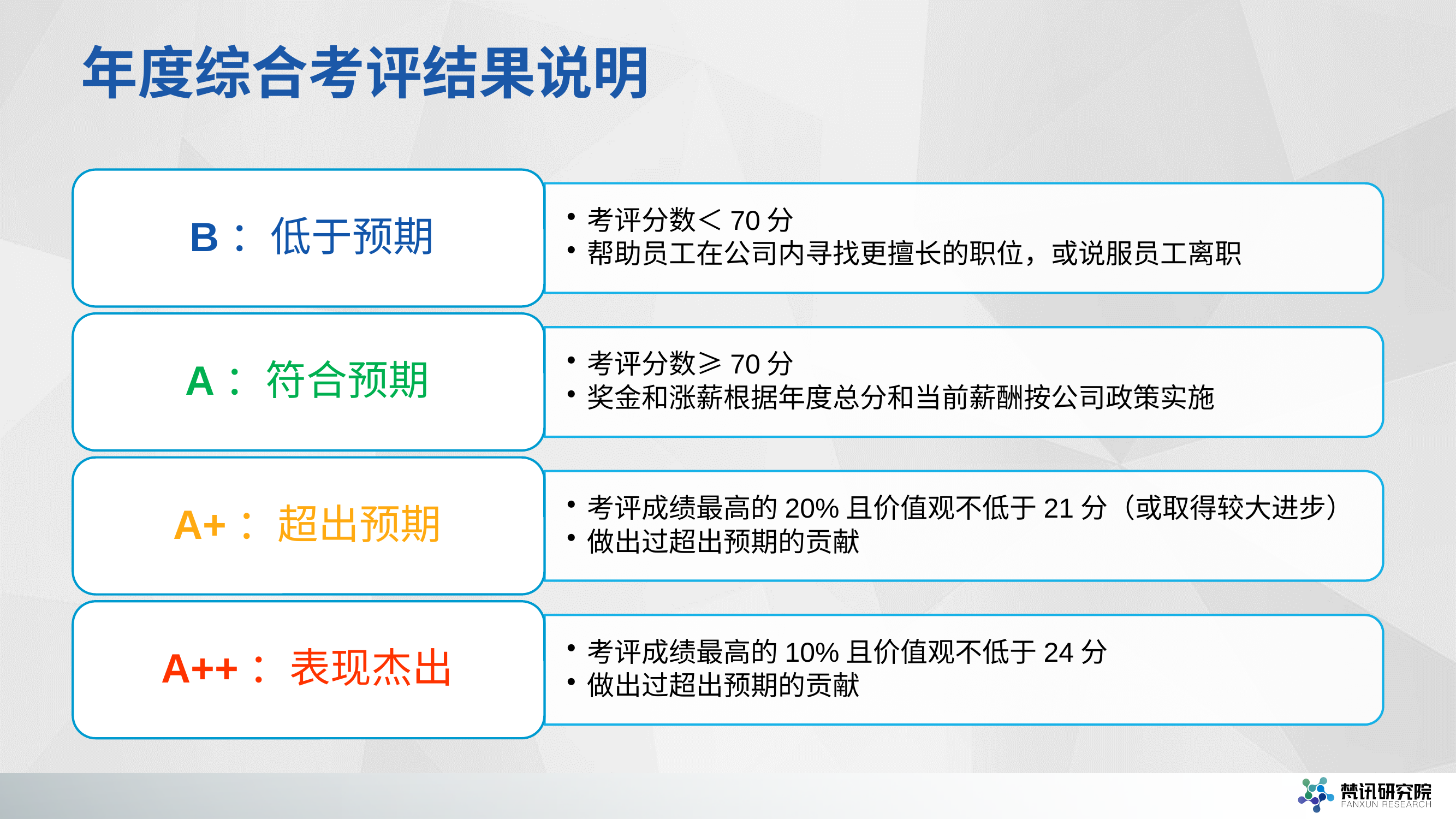

# 年度综合考评结果说明
考评分数＜70分
帮助员工在公司内寻找更擅长的职位，或说服员工离职
B：低于预期
考评分数≥70分
奖金和涨薪根据年度总分和当前薪酬按公司政策实施
A：符合预期
考评成绩最高的20%且价值观不低于21分（或取得较大进步）
做出过超出预期的贡献
A+：超出预期
考评成绩最高的10%且价值观不低于24分
做出过超出预期的贡献
A++：表现杰出